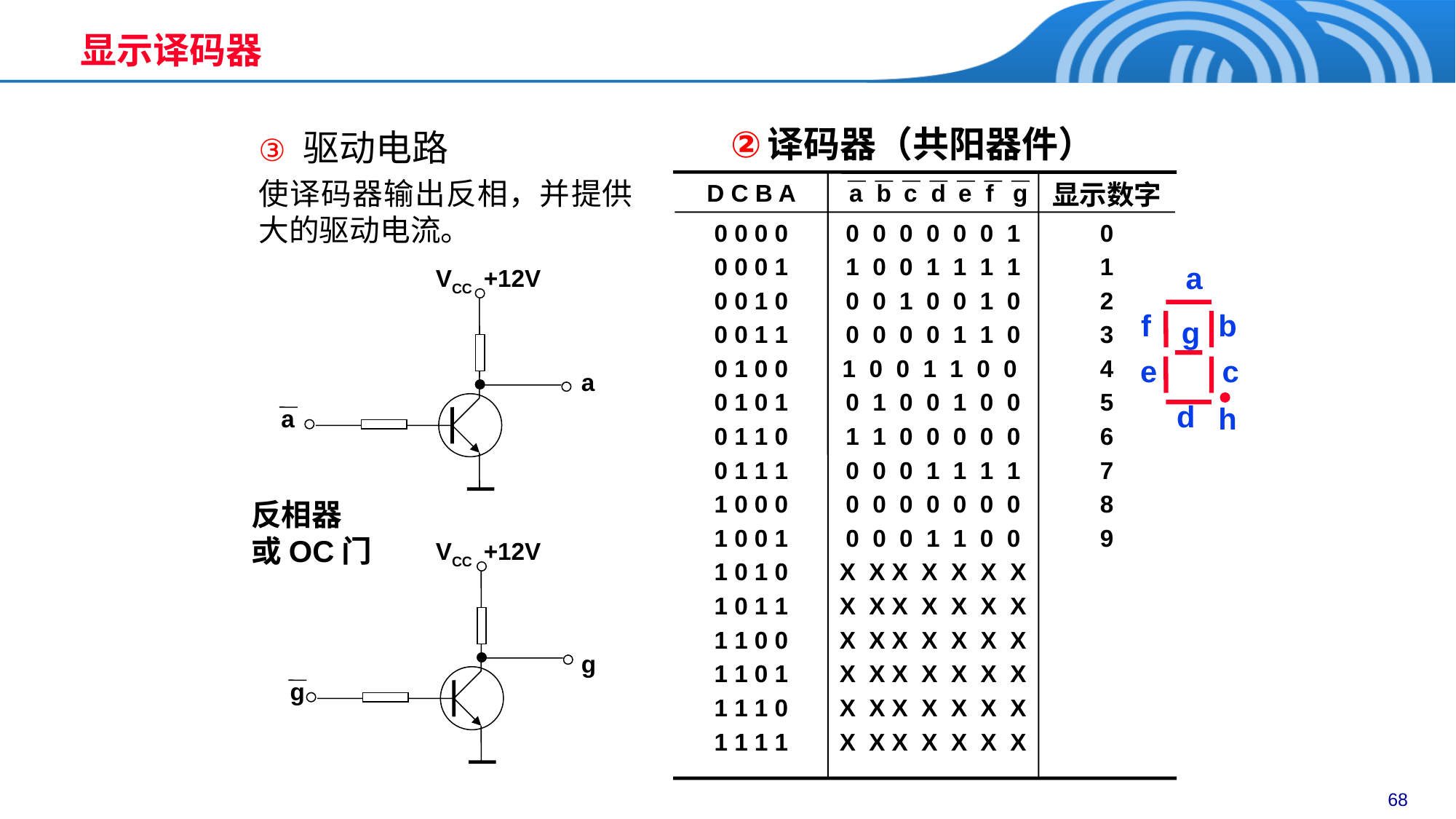

# 显示译码器
译码器（共阳器件）
D C B A

a

b

c

d

e

f

g

显示数字

0 0 0 0
0 0 0 1
0 0 1 0
0 0 1 1
0 1 0 0
0 1 0 1
0 1 1 0
0 1 1 1
1 0 0 0
1 0 0 1
1 0 1 0
1 0 1 1
1 1 0 0
1 1 0 1
1 1 1 0
1 1 1 1

0  0  0  0  0  0  1
1  0  0  1  1  1  1
0  0  1  0  0  1  0
0  0  0  0  1  1  0
1  0  0  1  1  0  0
0  1  0  0  1  0  0
1  1  0  0  0  0  0
0  0  0  1  1  1  1
0  0  0  0  0  0  0
0  0  0  1  1  0  0
X  X X  X  X  X  X
X  X X  X  X  X  X
X  X X  X  X  X  X
X  X X  X  X  X  X
X  X X  X  X  X  X
X  X X  X  X  X  X
0
1
2
3
4
5
6
7
8
9

a

f
b
g

e
c

d
h
 驱动电路
使译码器输出反相，并提供大的驱动电流。
VCC   +12V

a

a

VCC   +12V

g

g

反相器
或OC门